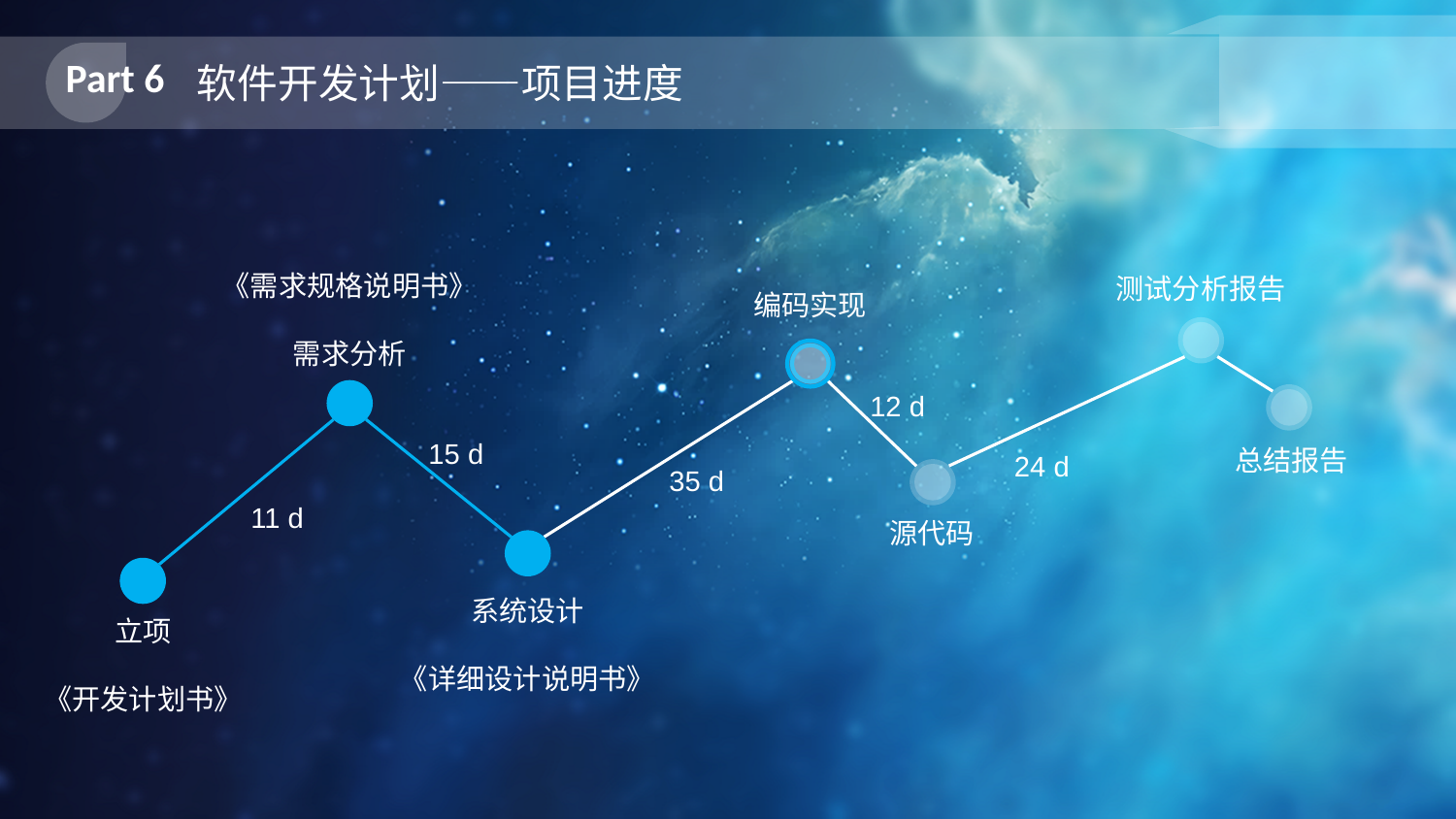

Part 6
软件开发计划——项目进度

编码实现
《需求规格说明书》

需求分析
测试分析报告

12 d

15 d
总结报告
24 d
35 d

11 d
源代码

系统设计

《详细设计说明书》
立项

《开发计划书》